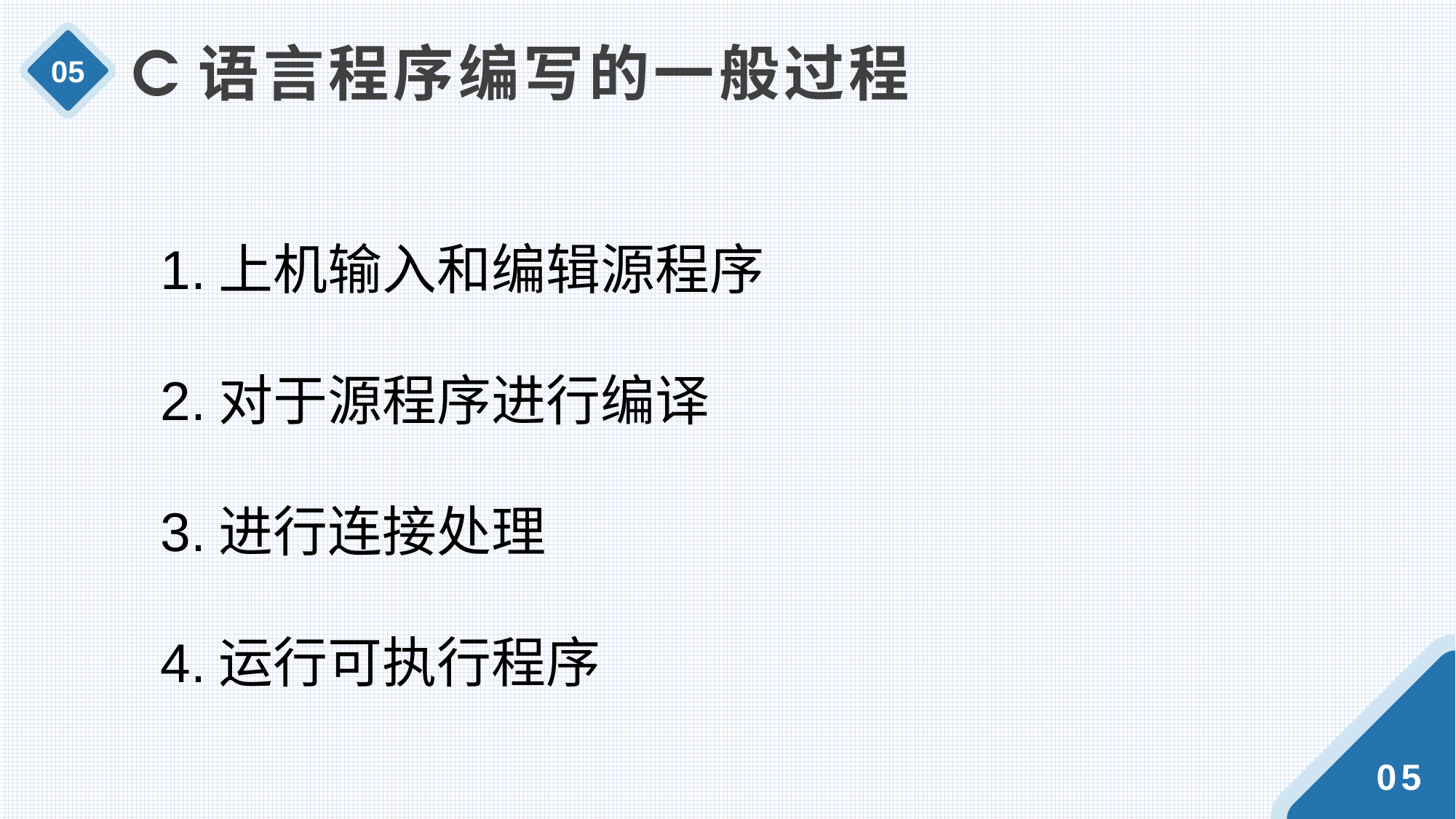

C语言程序编写的一般过程

05
1.上机输入和编辑源程序

2.对于源程序进行编译

3.进行连接处理

4.运行可执行程序

05